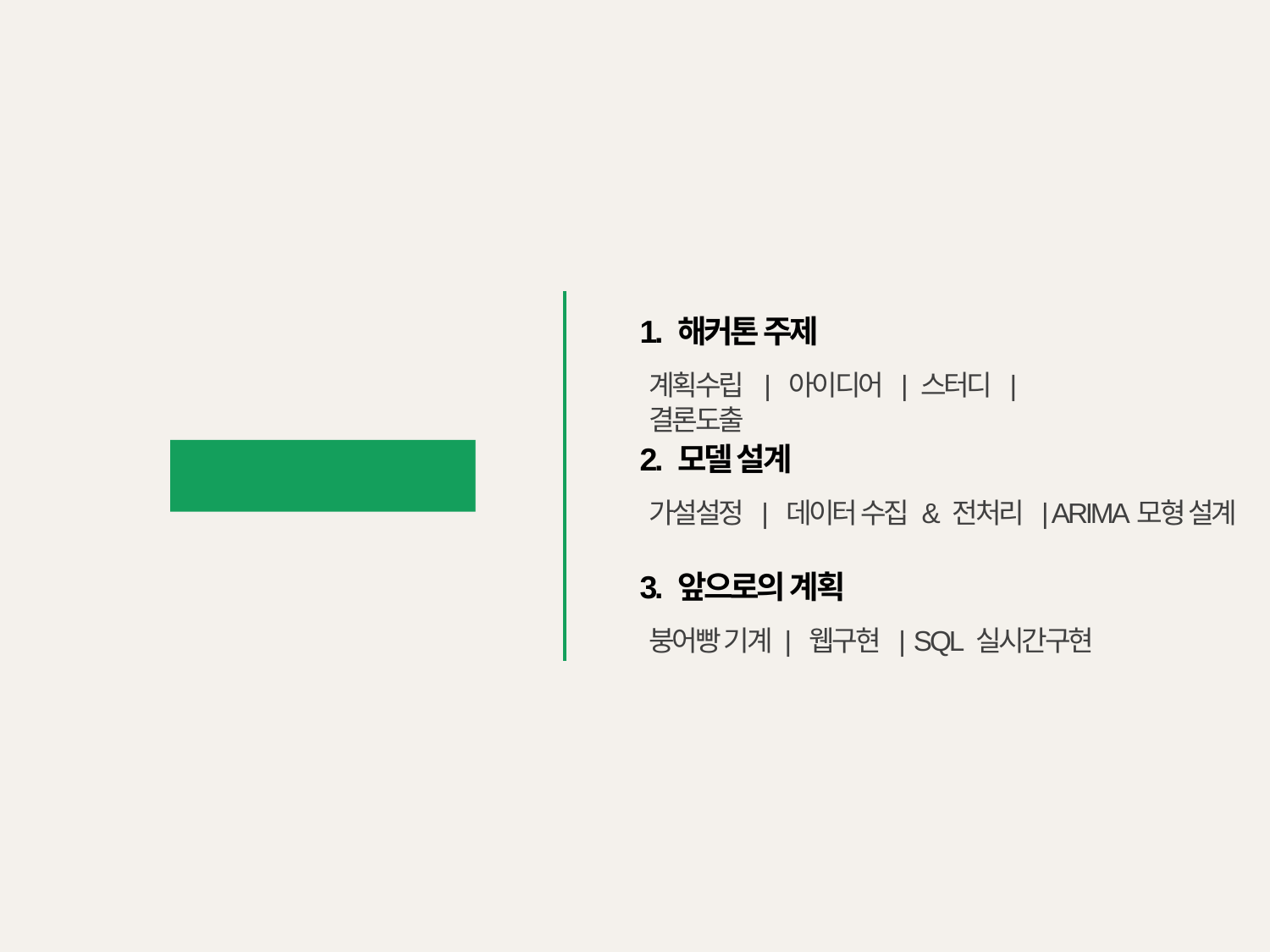

1. 해커톤 주제
계획수립  |  아이디어  | 스터디  |  결론도출
2. 모델 설계
[CONTENTS]
가설설정  |  데이터 수집 & 전처리  | ARIMA모형 설계
3. 앞으로의 계획
붕어빵 기계 |  웹구현  |  SQL 실시간구현